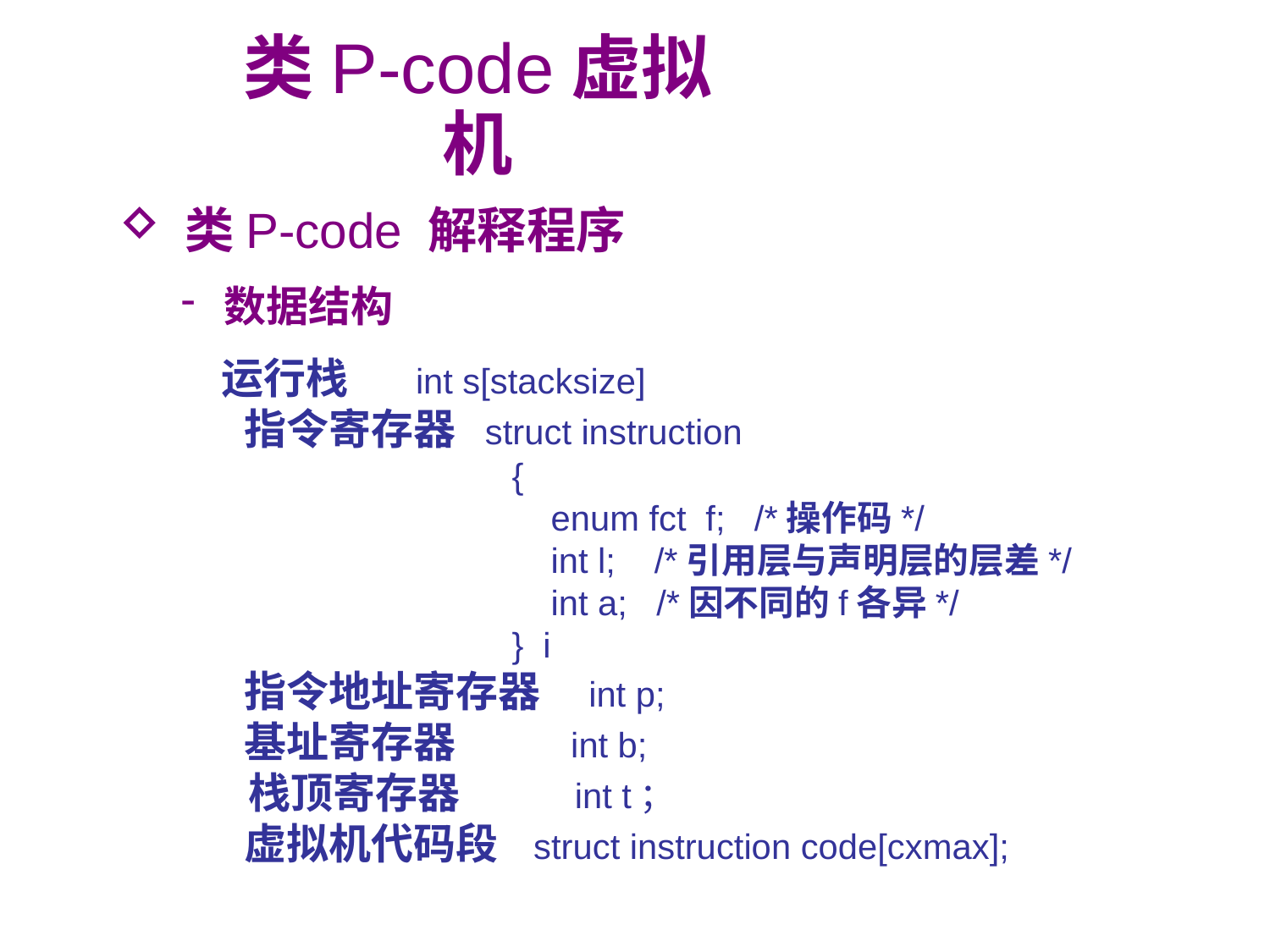

类P-code虚拟机
 类P-code 解释程序

  数据结构

    运行栈      int s[stacksize]
       指令寄存器  struct instruction
                                  {
                                      enum fct  f;   /*操作码*/
                                      int l;    /*引用层与声明层的层差*/
                                      int a;   /*因不同的f各异*/
                                  }  i
       指令地址寄存器    int p;
       基址寄存器           int b;
      栈顶寄存器           int t；
       虚拟机代码段   struct instruction code[cxmax];